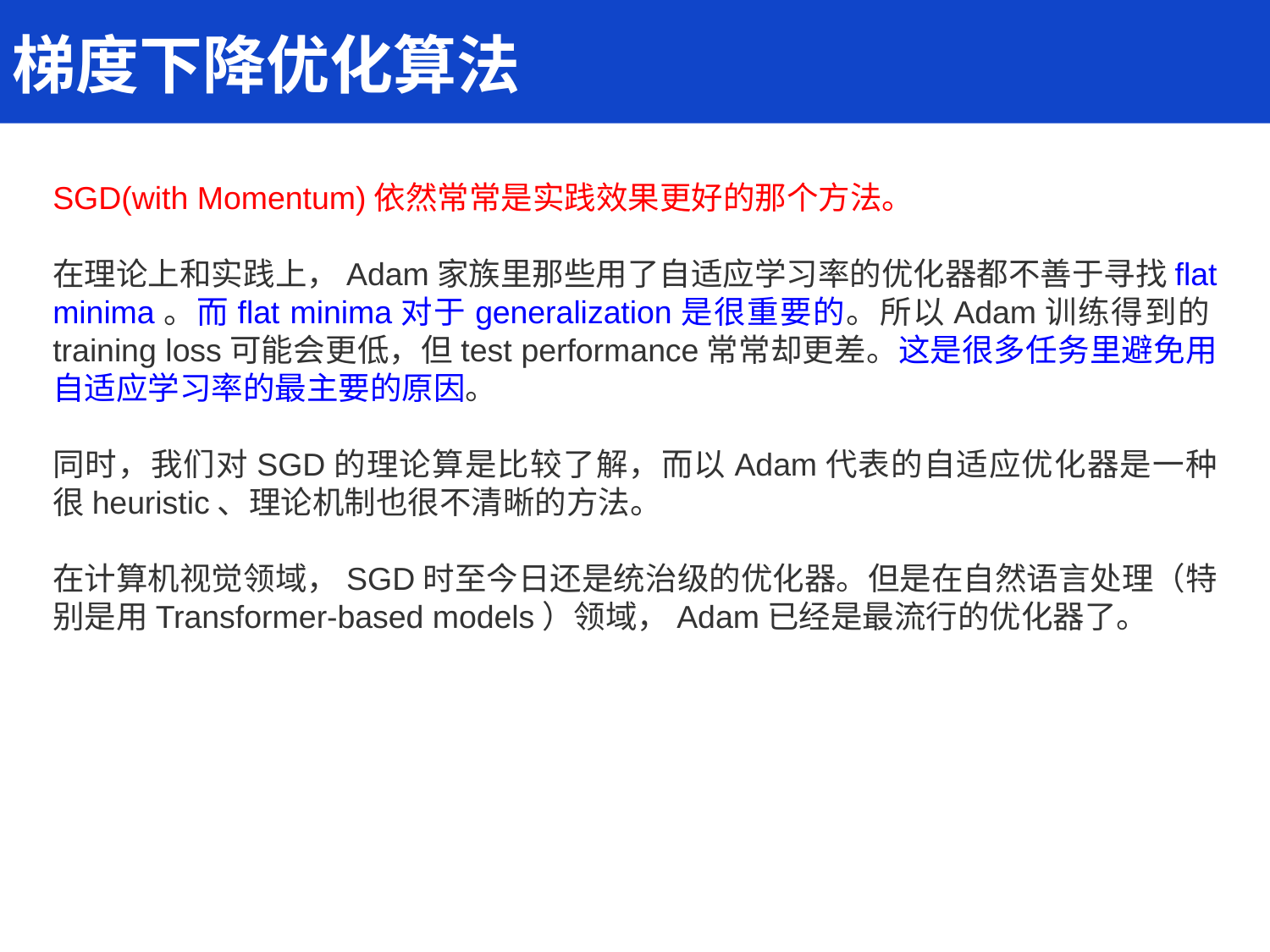

梯度下降优化算法
SGD(with Momentum)依然常常是实践效果更好的那个方法。

在理论上和实践上，Adam家族里那些用了自适应学习率的优化器都不善于寻找flat minima。而flat minima对于generalization是很重要的。所以Adam训练得到的training loss可能会更低，但test performance常常却更差。这是很多任务里避免用自适应学习率的最主要的原因。

同时，我们对SGD的理论算是比较了解，而以Adam代表的自适应优化器是一种很heuristic、理论机制也很不清晰的方法。

在计算机视觉领域，SGD时至今日还是统治级的优化器。但是在自然语言处理（特别是用Transformer-based models）领域，Adam已经是最流行的优化器了。